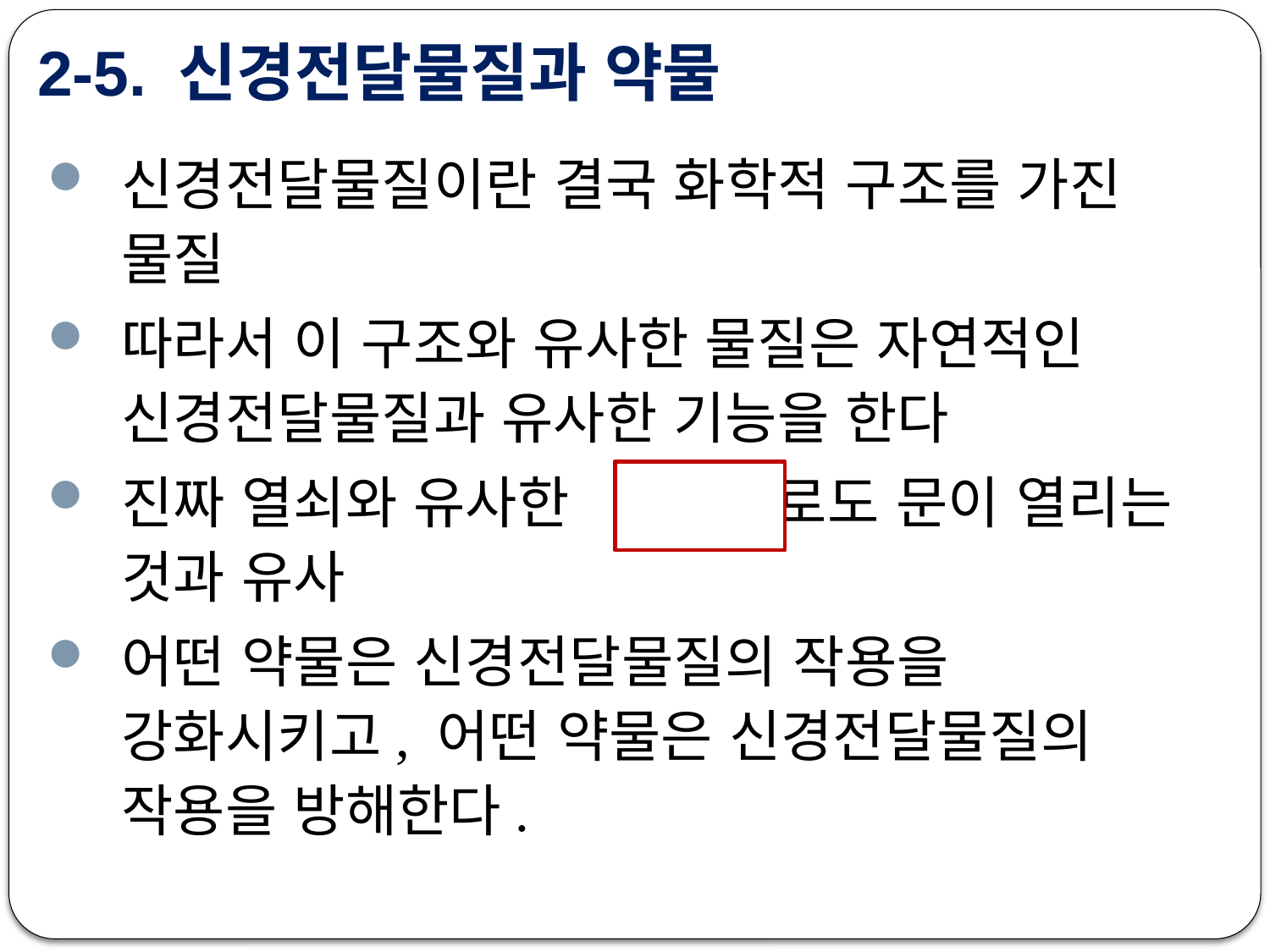

# 2-5. 신경전달물질과 약물
신경전달물질이란 결국 화학적 구조를 가진 물질
따라서 이 구조와 유사한 물질은 자연적인 신경전달물질과 유사한 기능을 한다
진짜 열쇠와 유사한             로도 문이 열리는 것과 유사
어떤 약물은 신경전달물질의 작용을 강화시키고, 어떤 약물은 신경전달물질의 작용을 방해한다.